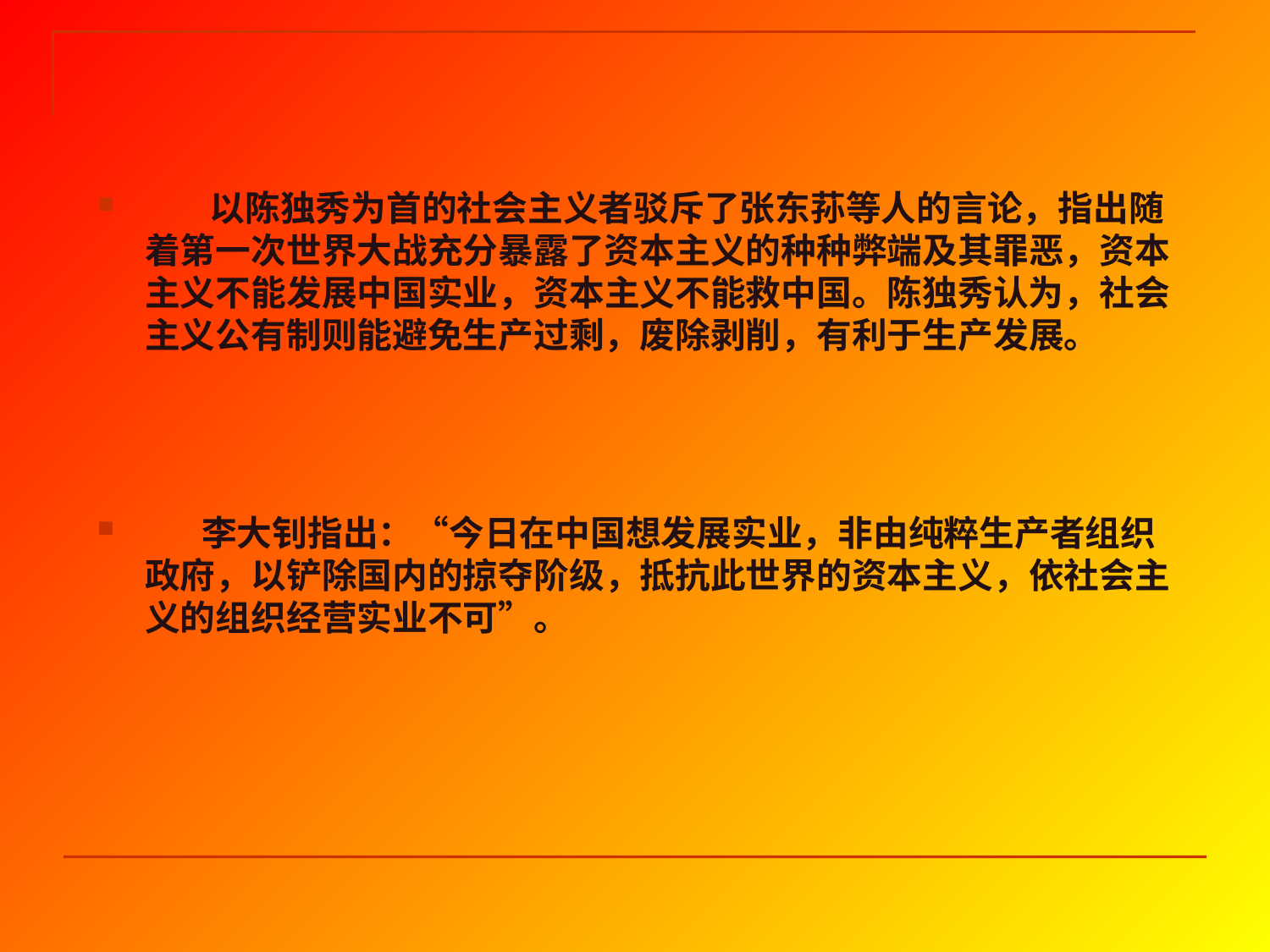

以陈独秀为首的社会主义者驳斥了张东荪等人的言论，指出随着第一次世界大战充分暴露了资本主义的种种弊端及其罪恶，资本主义不能发展中国实业，资本主义不能救中国。陈独秀认为，社会主义公有制则能避免生产过剩，废除剥削，有利于生产发展。

      李大钊指出：“今日在中国想发展实业，非由纯粹生产者组织政府，以铲除国内的掠夺阶级，抵抗此世界的资本主义，依社会主义的组织经营实业不可”。